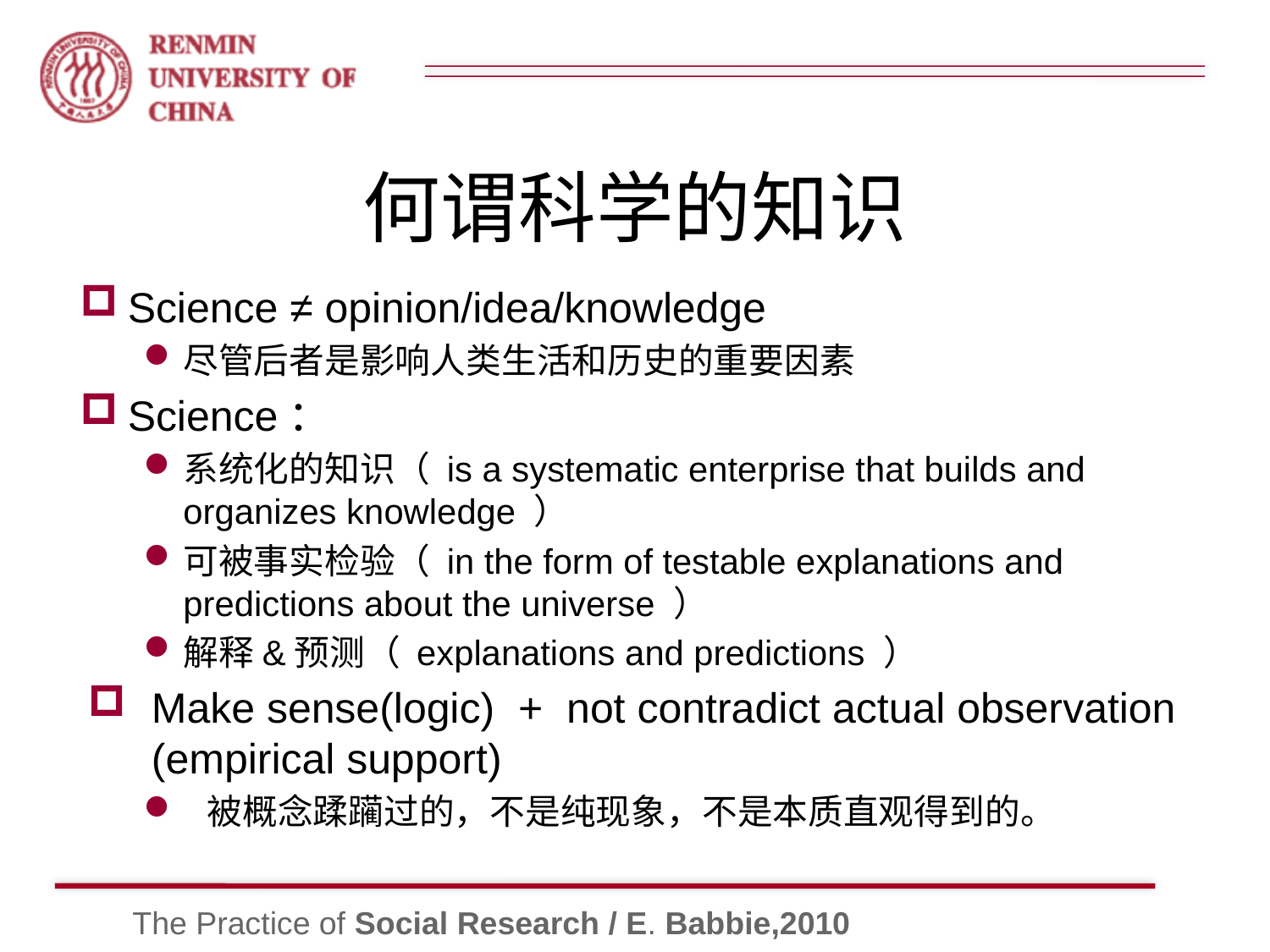

# 何谓科学的知识
Science ≠ opinion/idea/knowledge
尽管后者是影响人类生活和历史的重要因素
Science：
系统化的知识（ is a systematic enterprise that builds and organizes knowledge ）
可被事实检验（ in the form of testable explanations and predictions about the universe ）
解释&预测（ explanations and predictions ）
Make sense(logic)  +  not contradict actual observation (empirical support)
被概念蹂躏过的，不是纯现象，不是本质直观得到的。
The Practice of Social Research / E. Babbie,2010